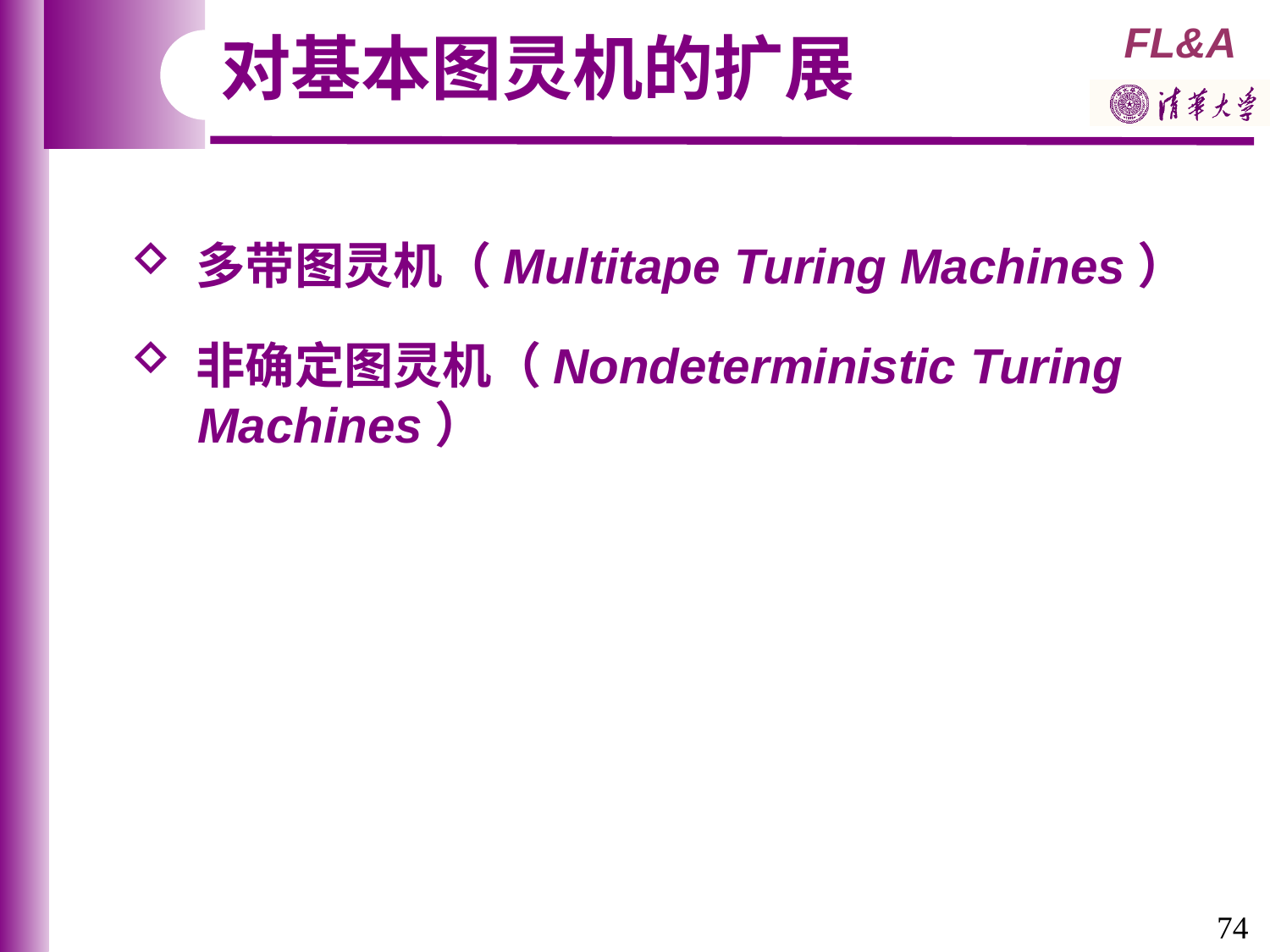

对基本图灵机的扩展
 多带图灵机（Multitape Turing Machines）
 非确定图灵机（Nondeterministic Turing
     Machines）
74